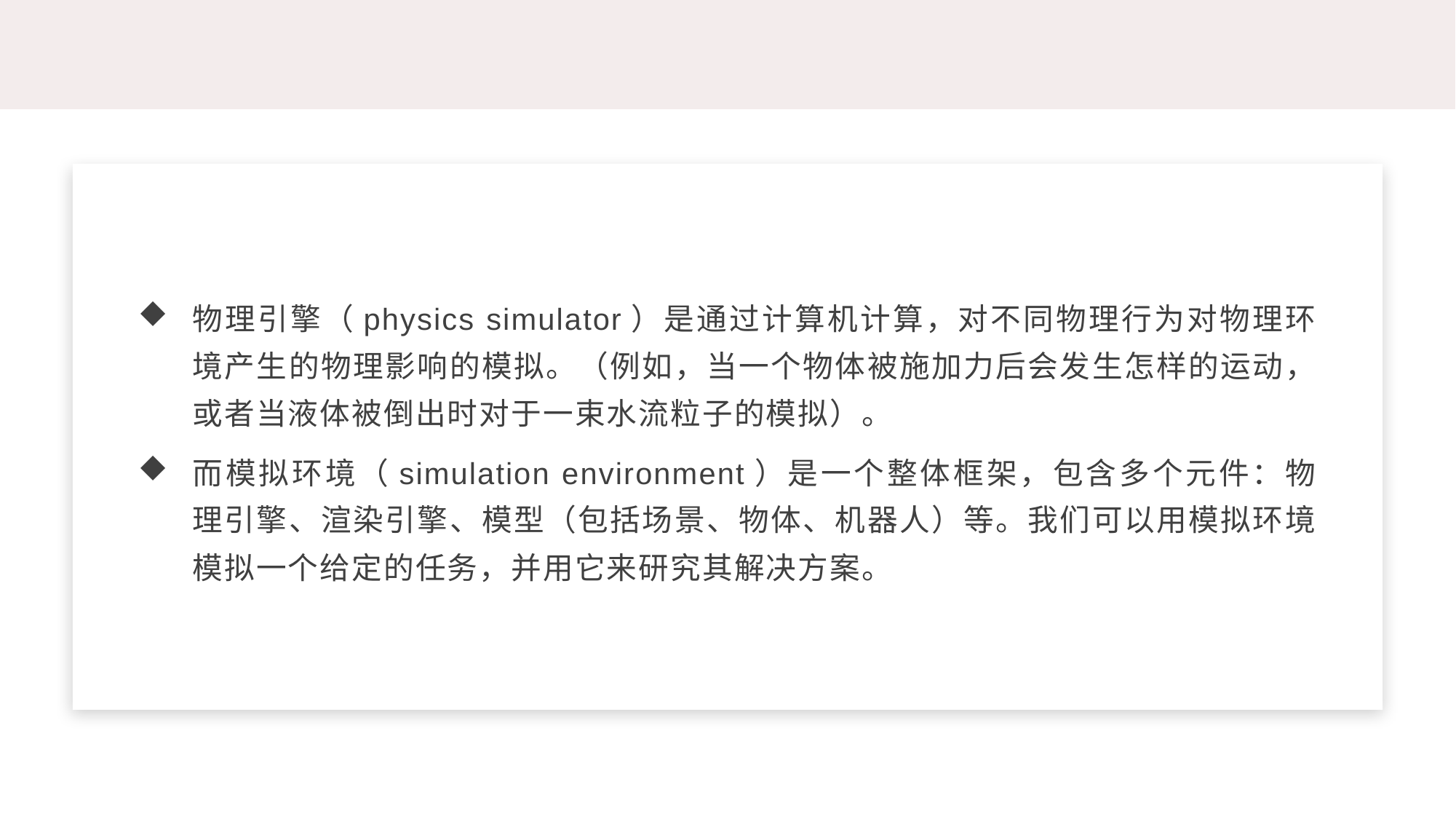

物理引擎（physics simulator）是通过计算机计算，对不同物理行为对物理环境产生的物理影响的模拟。（例如，当一个物体被施加力后会发生怎样的运动，或者当液体被倒出时对于一束水流粒子的模拟）。
而模拟环境（simulation environment）是一个整体框架，包含多个元件：物理引擎、渲染引擎、模型（包括场景、物体、机器人）等。我们可以用模拟环境模拟一个给定的任务，并用它来研究其解决方案。